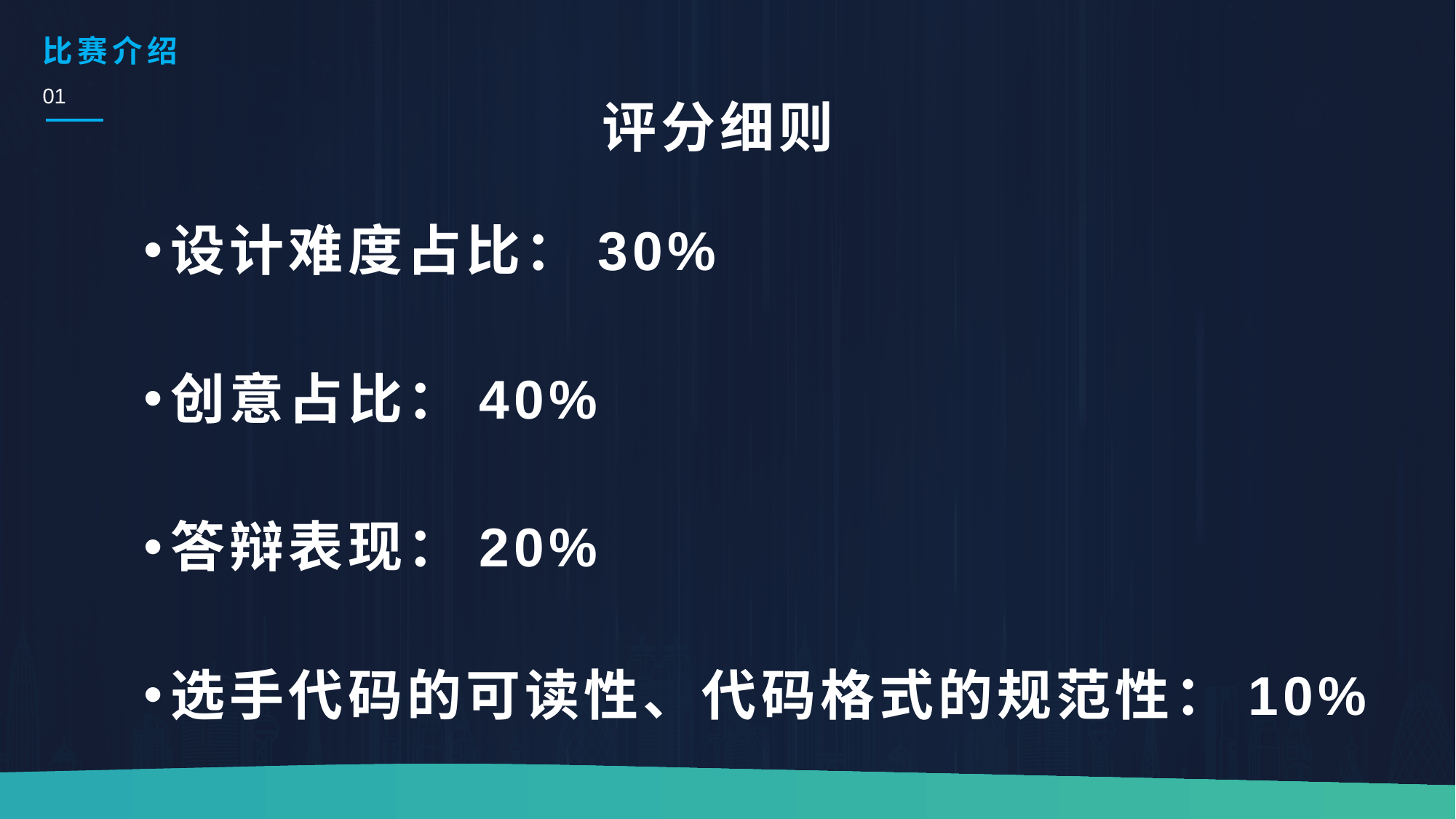

# 比赛介绍
01
评分细则
设计难度占比：30%

创意占比：40%

答辩表现：20%

选手代码的可读性、代码格式的规范性：10%